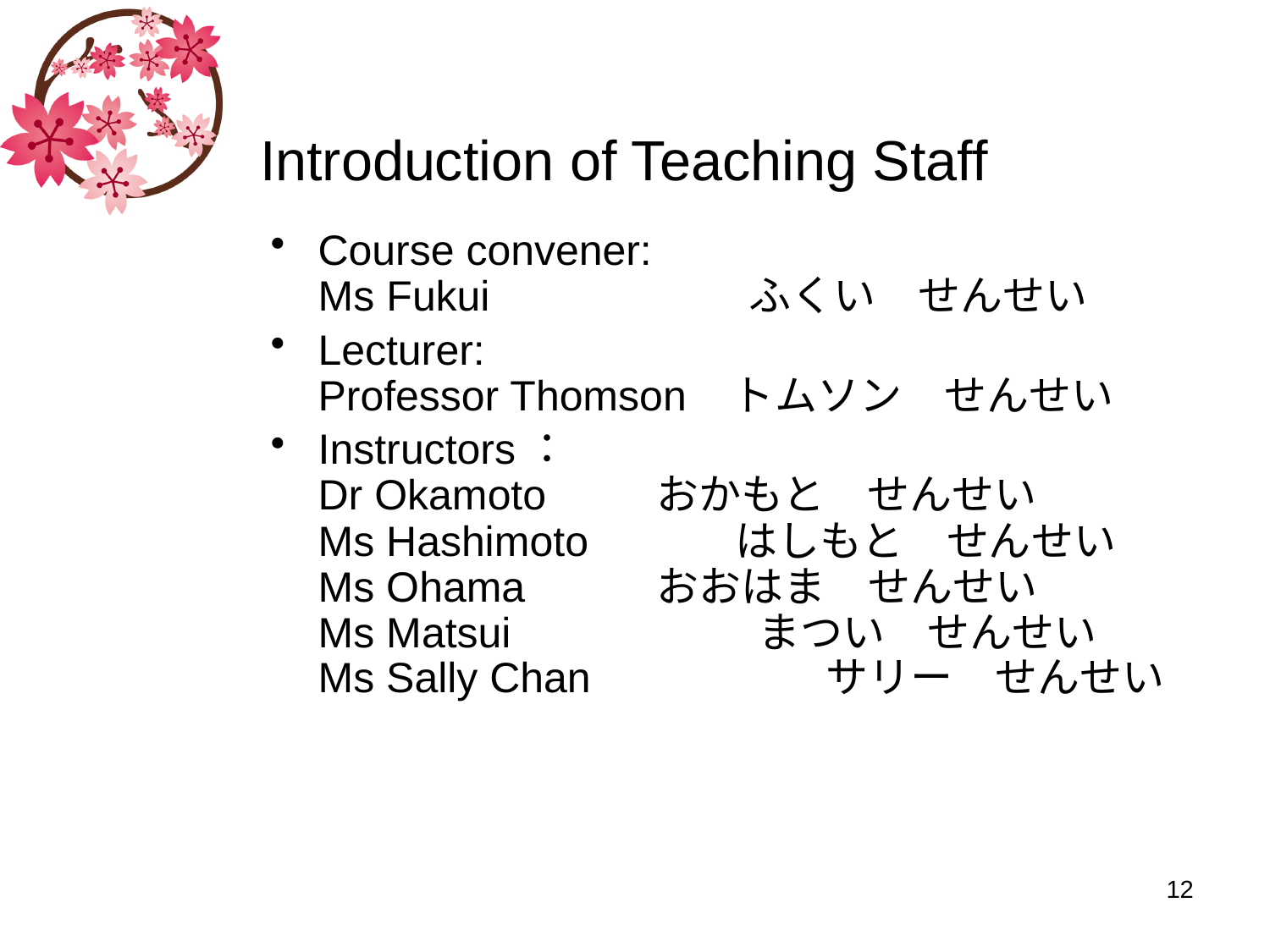

# Introduction of Teaching Staff
Course convener:
Ms Fukui                     ふくい　せんせい
Lecturer:
Professor Thomson   トムソン　せんせい
Instructors：
Dr Okamoto	　　おかもと　せんせい
Ms Hashimoto　        はしもと　せんせい
Ms Ohama	　　おおはま　せんせい　
Ms Matsui                    まつい　せんせい
Ms Sally Chan	　　　サリー　せんせい
12